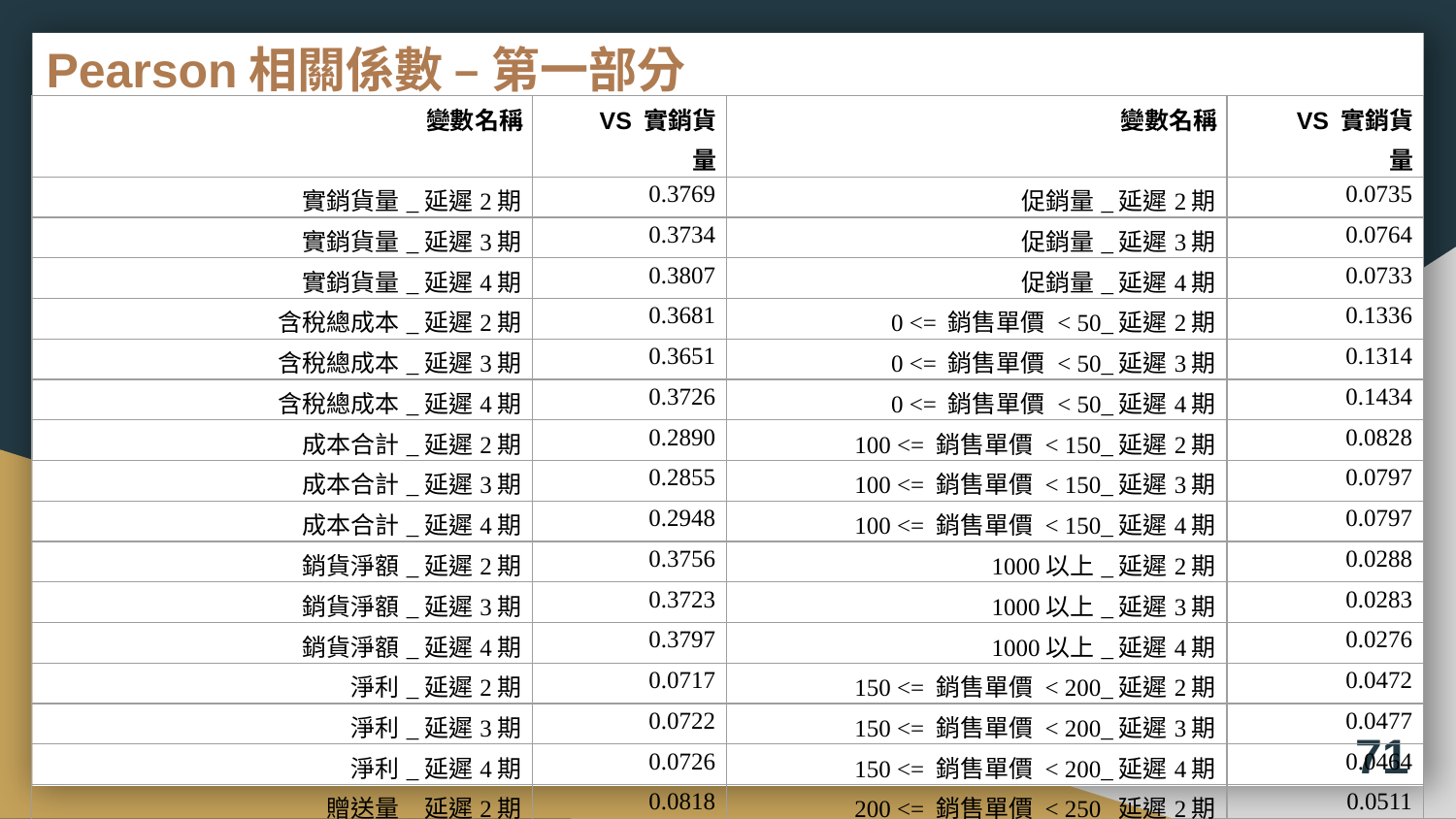

# Pearson相關係數 – 第一部分
| 變數名稱 | VS 實銷貨量 | 變數名稱 | VS 實銷貨量 |
| --- | --- | --- | --- |
| 實銷貨量\_延遲2期 | 0.3769 | 促銷量\_延遲2期 | 0.0735 |
| 實銷貨量\_延遲3期 | 0.3734 | 促銷量\_延遲3期 | 0.0764 |
| 實銷貨量\_延遲4期 | 0.3807 | 促銷量\_延遲4期 | 0.0733 |
| 含稅總成本\_延遲2期 | 0.3681 | 0 <= 銷售單價 < 50\_延遲2期 | 0.1336 |
| 含稅總成本\_延遲3期 | 0.3651 | 0 <= 銷售單價 < 50\_延遲3期 | 0.1314 |
| 含稅總成本\_延遲4期 | 0.3726 | 0 <= 銷售單價 < 50\_延遲4期 | 0.1434 |
| 成本合計\_延遲2期 | 0.2890 | 100 <= 銷售單價 < 150\_延遲2期 | 0.0828 |
| 成本合計\_延遲3期 | 0.2855 | 100 <= 銷售單價 < 150\_延遲3期 | 0.0797 |
| 成本合計\_延遲4期 | 0.2948 | 100 <= 銷售單價 < 150\_延遲4期 | 0.0797 |
| 銷貨淨額\_延遲2期 | 0.3756 | 1000以上\_延遲2期 | 0.0288 |
| 銷貨淨額\_延遲3期 | 0.3723 | 1000以上\_延遲3期 | 0.0283 |
| 銷貨淨額\_延遲4期 | 0.3797 | 1000以上\_延遲4期 | 0.0276 |
| 淨利\_延遲2期 | 0.0717 | 150 <= 銷售單價 < 200\_延遲2期 | 0.0472 |
| 淨利\_延遲3期 | 0.0722 | 150 <= 銷售單價 < 200\_延遲3期 | 0.0477 |
| 淨利\_延遲4期 | 0.0726 | 150 <= 銷售單價 < 200\_延遲4期 | 0.0464 |
| 贈送量\_延遲2期 | 0.0818 | 200 <= 銷售單價 < 250\_延遲2期 | 0.0511 |
| 贈送量\_延遲3期 | 0.0808 | 200 <= 銷售單價 < 250\_延遲3期 | 0.0496 |
| 贈送量\_延遲4期 | 0.0785 | 200 <= 銷售單價 < 250\_延遲4期 | 0.0551 |
71